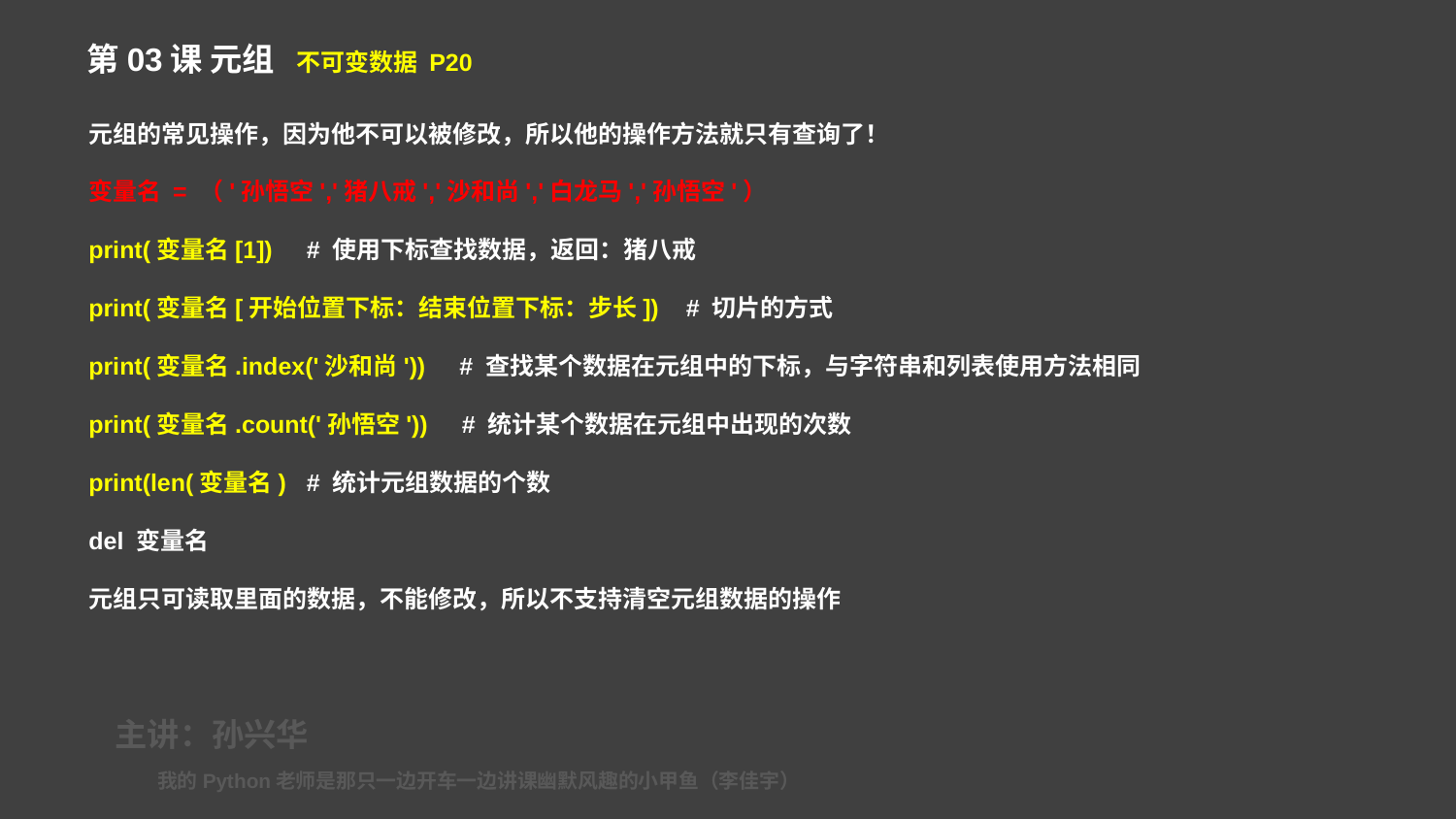

第03课 元组   不可变数据 P20
元组的常见操作，因为他不可以被修改，所以他的操作方法就只有查询了！

变量名 = （'孙悟空','猪八戒','沙和尚','白龙马','孙悟空'）

print(变量名[1])     # 使用下标查找数据，返回：猪八戒

print(变量名[开始位置下标：结束位置下标：步长])    # 切片的方式

print(变量名.index('沙和尚'))     # 查找某个数据在元组中的下标，与字符串和列表使用方法相同

print(变量名.count('孙悟空'))     # 统计某个数据在元组中出现的次数

print(len(变量名)   # 统计元组数据的个数

del 变量名

元组只可读取里面的数据，不能修改，所以不支持清空元组数据的操作